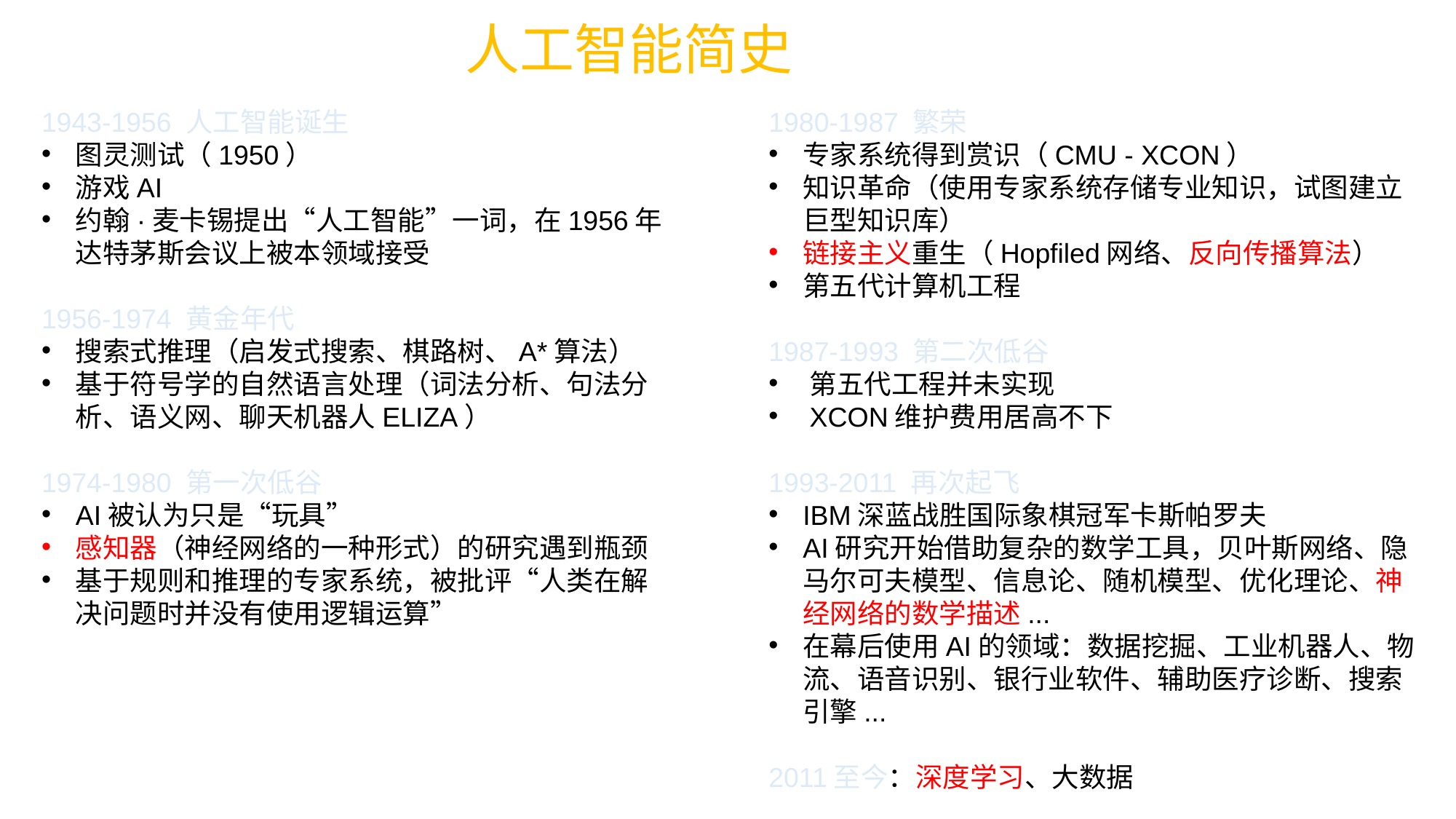

# 人工智能简史
1943-1956 人工智能诞生
图灵测试（1950）
游戏AI
约翰·麦卡锡提出“人工智能”一词，在1956年达特茅斯会议上被本领域接受

1956-1974 黄金年代
搜索式推理（启发式搜索、棋路树、A*算法）
基于符号学的自然语言处理（词法分析、句法分析、语义网、聊天机器人ELIZA）

1974-1980 第一次低谷
AI被认为只是“玩具”
感知器（神经网络的一种形式）的研究遇到瓶颈
基于规则和推理的专家系统，被批评“人类在解决问题时并没有使用逻辑运算”

1980-1987 繁荣
专家系统得到赏识（CMU - XCON）
知识革命（使用专家系统存储专业知识，试图建立巨型知识库）
链接主义重生（Hopfiled网络、反向传播算法）
第五代计算机工程

1987-1993 第二次低谷
第五代工程并未实现
XCON维护费用居高不下

1993-2011 再次起飞
IBM深蓝战胜国际象棋冠军卡斯帕罗夫
AI研究开始借助复杂的数学工具，贝叶斯网络、隐马尔可夫模型、信息论、随机模型、优化理论、神经网络的数学描述...
在幕后使用AI的领域：数据挖掘、工业机器人、物流、语音识别、银行业软件、辅助医疗诊断、搜索引擎...

2011至今：深度学习、大数据